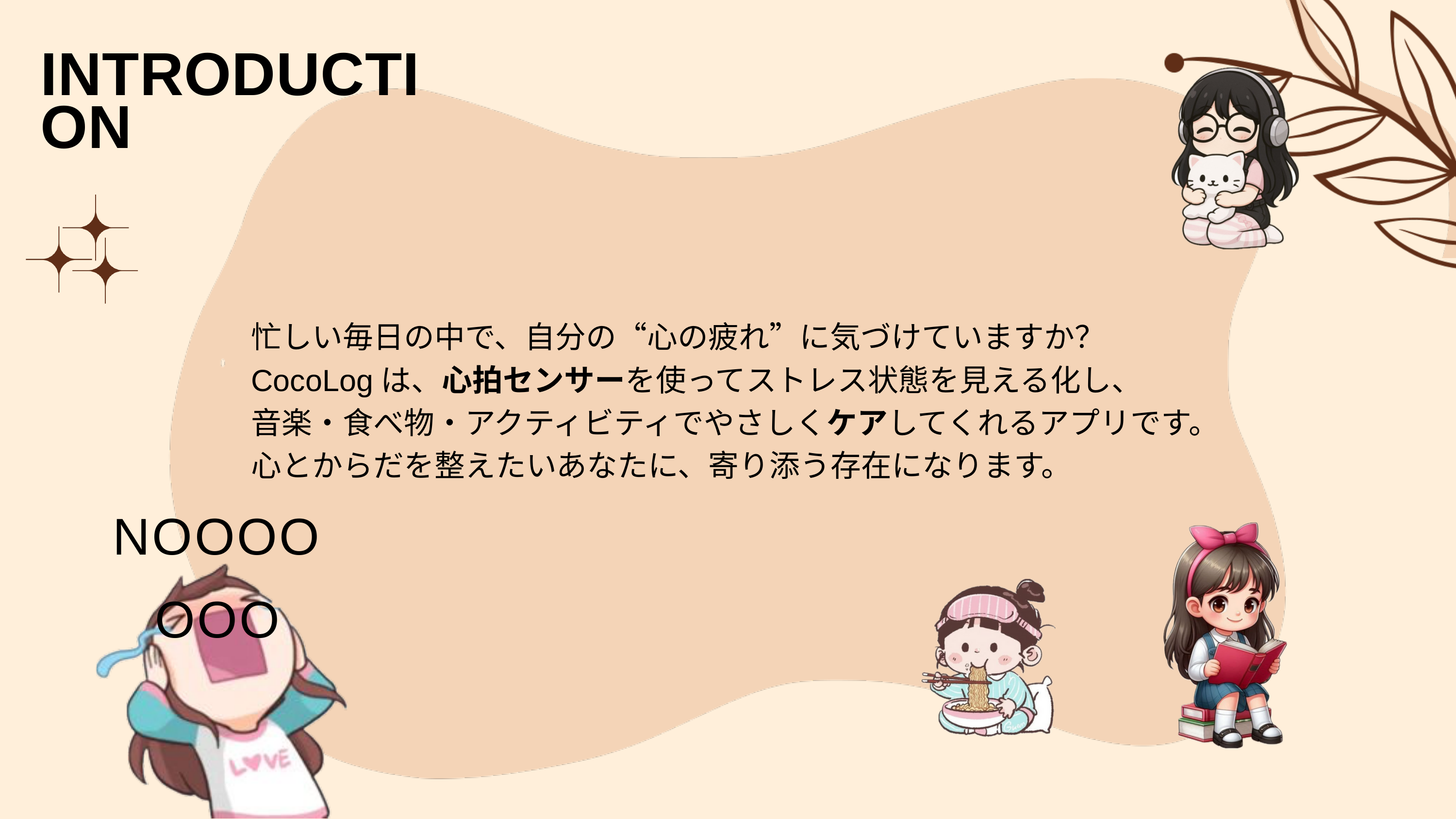

INTRODUCTION

忙しい毎日の中で、自分の“心の疲れ”に気づけていますか？
CocoLogは、心拍センサーを使ってストレス状態を見える化し、
音楽・食べ物・アクティビティでやさしくケアしてくれるアプリです。
心とからだを整えたいあなたに、寄り添う存在になります。

NOOOOOOO